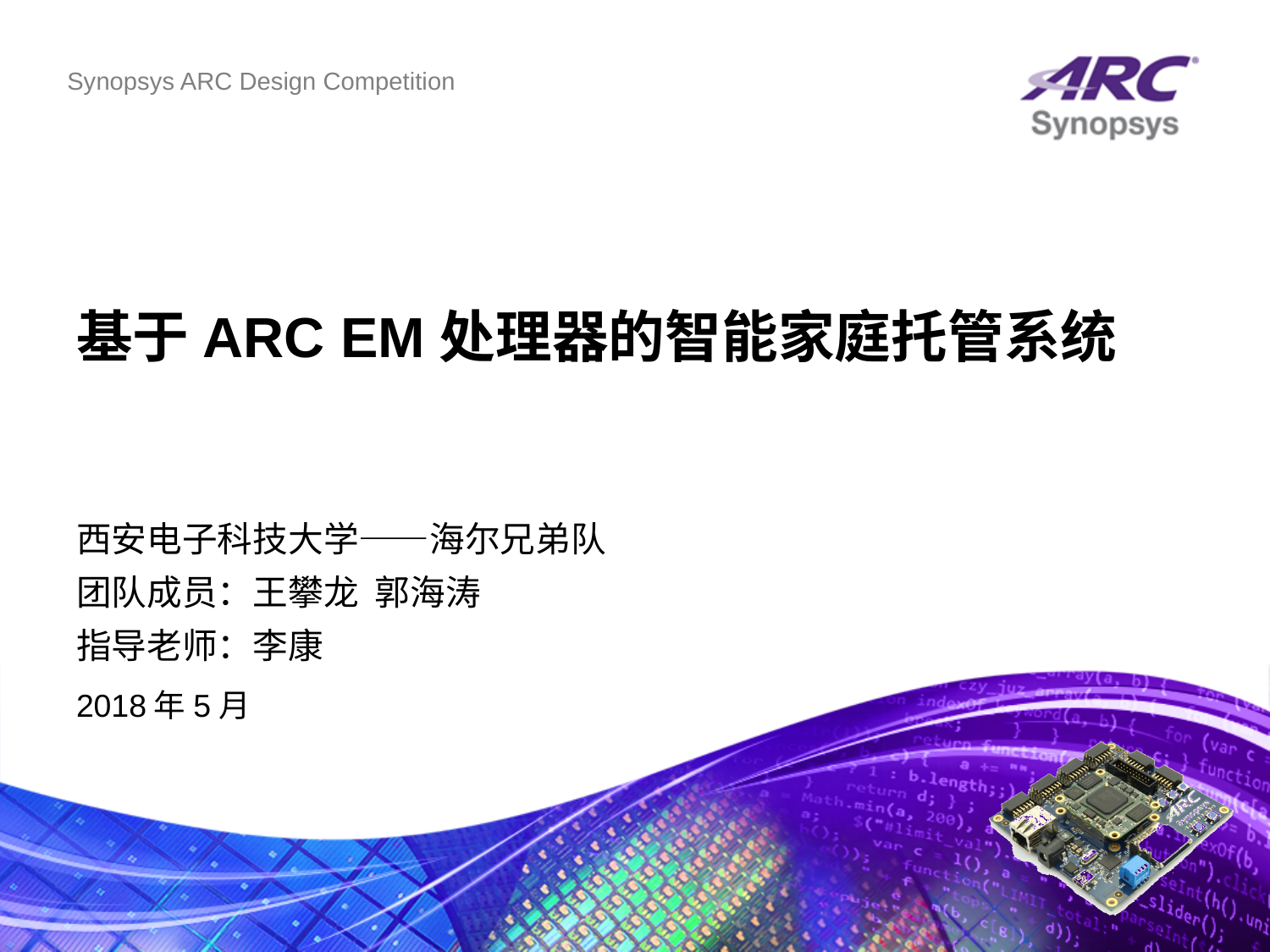

# 基于ARC EM处理器的智能家庭托管系统
西安电子科技大学——海尔兄弟队
团队成员：王攀龙  郭海涛
指导老师：李康
2018年5月